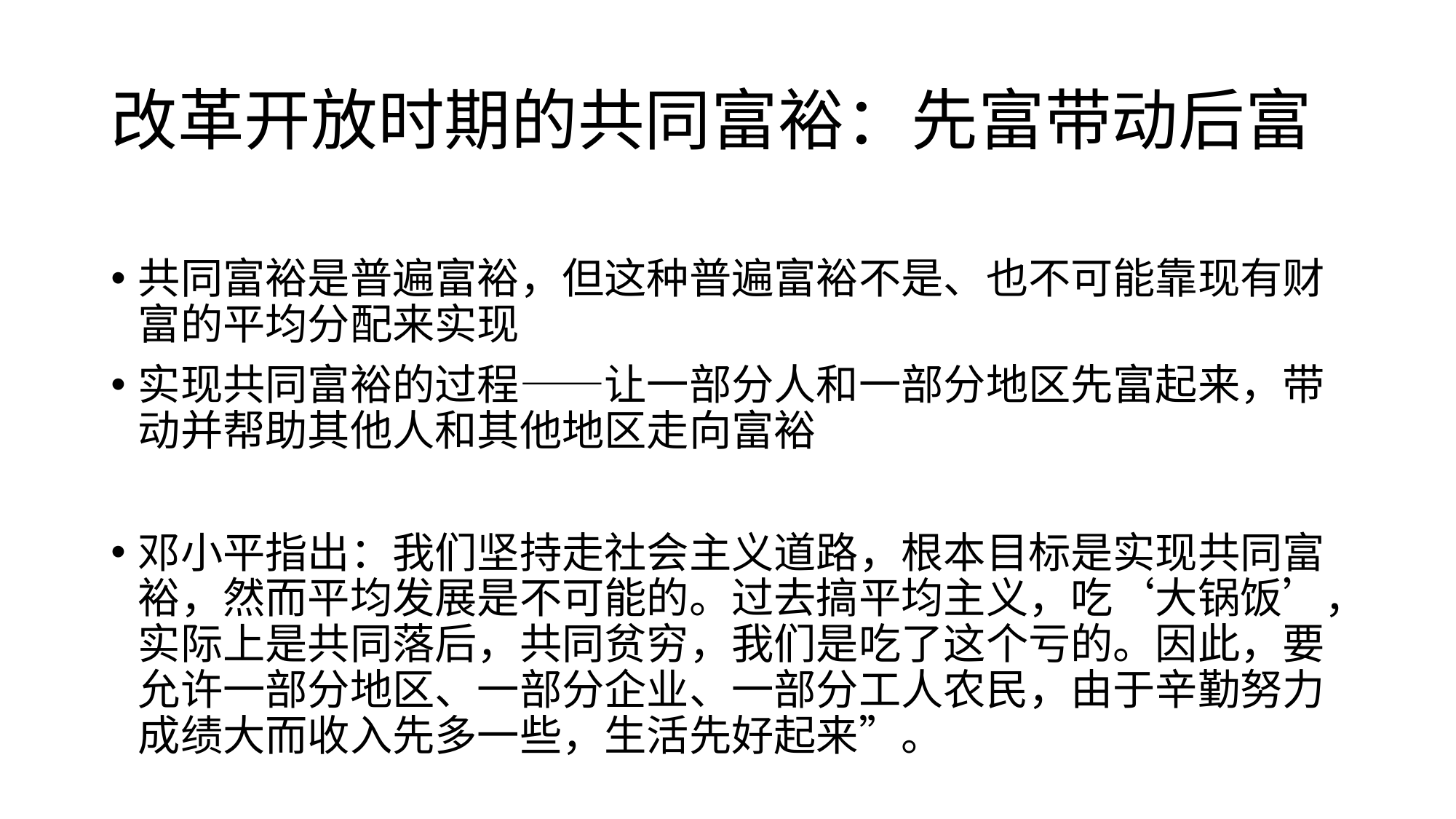

# 改革开放时期的共同富裕：先富带动后富

共同富裕是普遍富裕，但这种普遍富裕不是、也不可能靠现有财富的平均分配来实现
实现共同富裕的过程——让一部分人和一部分地区先富起来，带动并帮助其他人和其他地区走向富裕

邓小平指出：我们坚持走社会主义道路，根本目标是实现共同富裕，然而平均发展是不可能的。过去搞平均主义，吃‘大锅饭’，实际上是共同落后，共同贫穷，我们是吃了这个亏的。因此，要允许一部分地区、一部分企业、一部分工人农民，由于辛勤努力成绩大而收入先多一些，生活先好起来”。